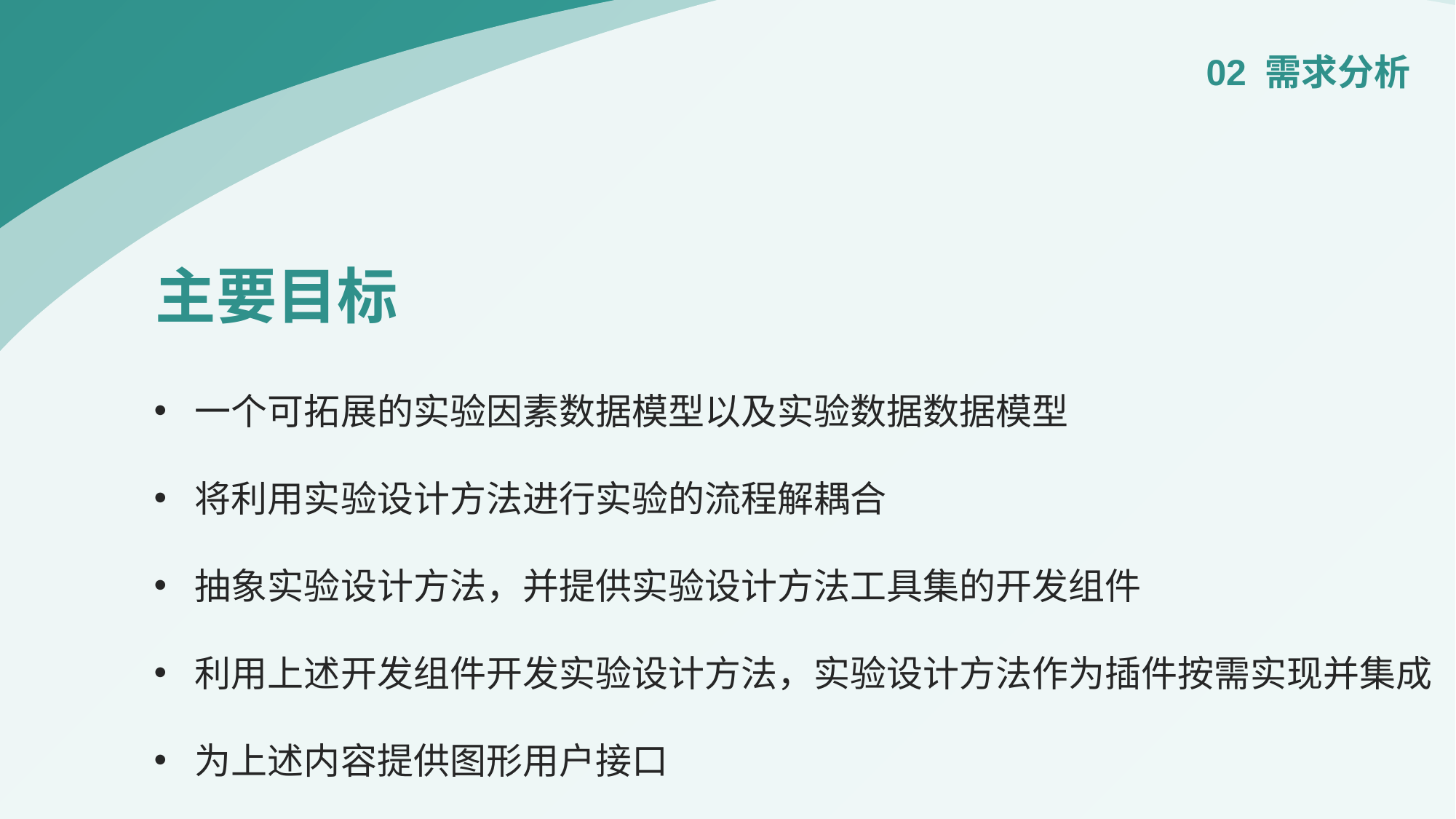

02 需求分析
主要目标
一个可拓展的实验因素数据模型以及实验数据数据模型
将利用实验设计方法进行实验的流程解耦合
抽象实验设计方法，并提供实验设计方法工具集的开发组件
利用上述开发组件开发实验设计方法，实验设计方法作为插件按需实现并集成
为上述内容提供图形用户接口